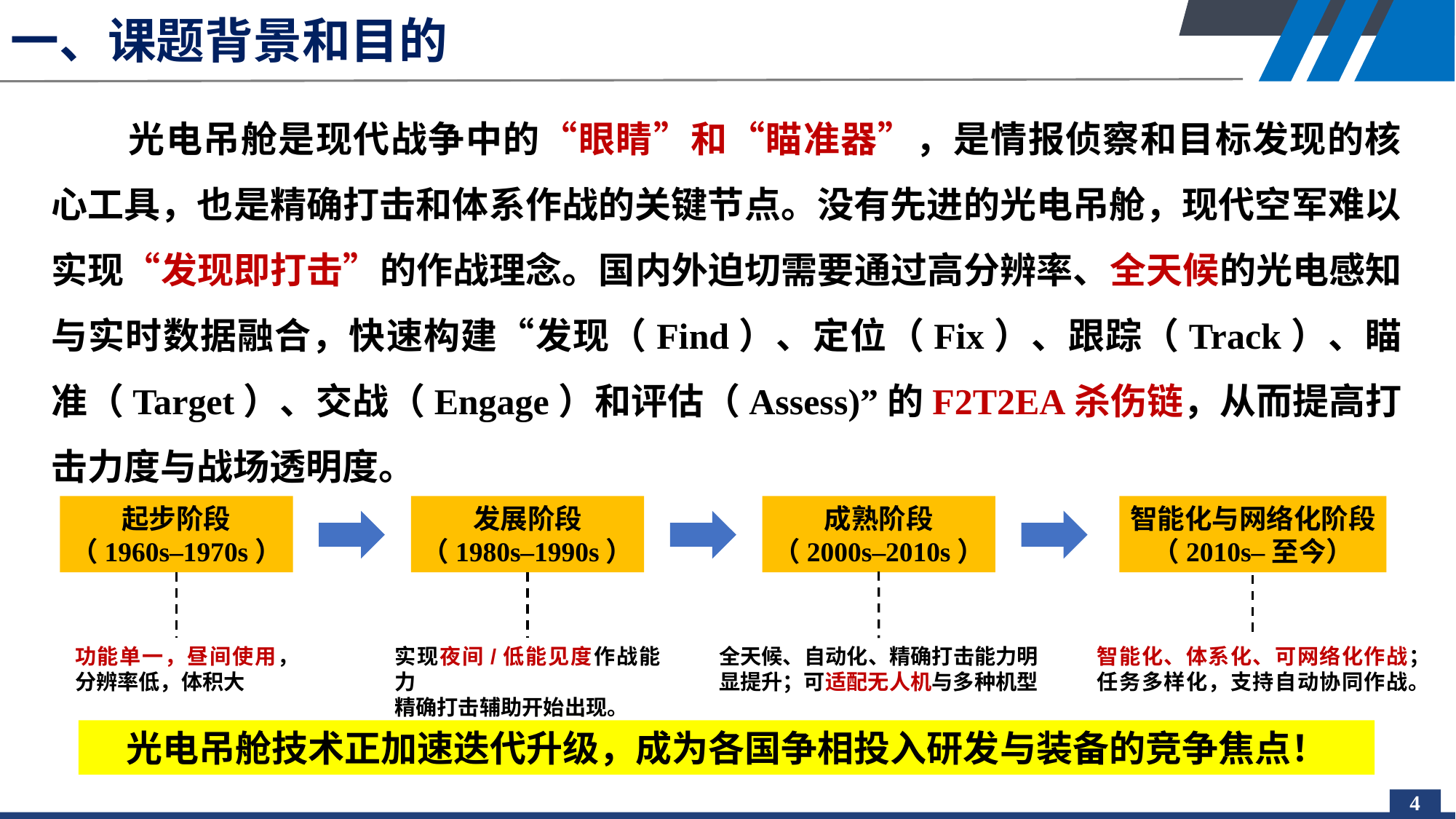

# 一、课题背景和目的

光电吊舱是现代战争中的“眼睛”和“瞄准器”，是情报侦察和目标发现的核心工具，也是精确打击和体系作战的关键节点。没有先进的光电吊舱，现代空军难以实现“发现即打击”的作战理念。国内外迫切需要通过高分辨率、全天候的光电感知与实时数据融合，快速构建“发现（Find）、定位（Fix）、跟踪（Track）、瞄准（Target）、交战（Engage）和评估（Assess)”的F2T2EA杀伤链，从而提高打击力度与战场透明度。
起步阶段
（1960s–1970s）
发展阶段
（1980s–1990s）
成熟阶段
（2000s–2010s）
智能化与网络化阶段
（2010s–至今）

功能单一，昼间使用，分辨率低，体积大
实现夜间/低能见度作战能力
精确打击辅助开始出现。
全天候、自动化、精确打击能力明显提升；可适配无人机与多种机型
智能化、体系化、可网络化作战；任务多样化，支持自动协同作战。
光电吊舱技术正加速迭代升级，成为各国争相投入研发与装备的竞争焦点！